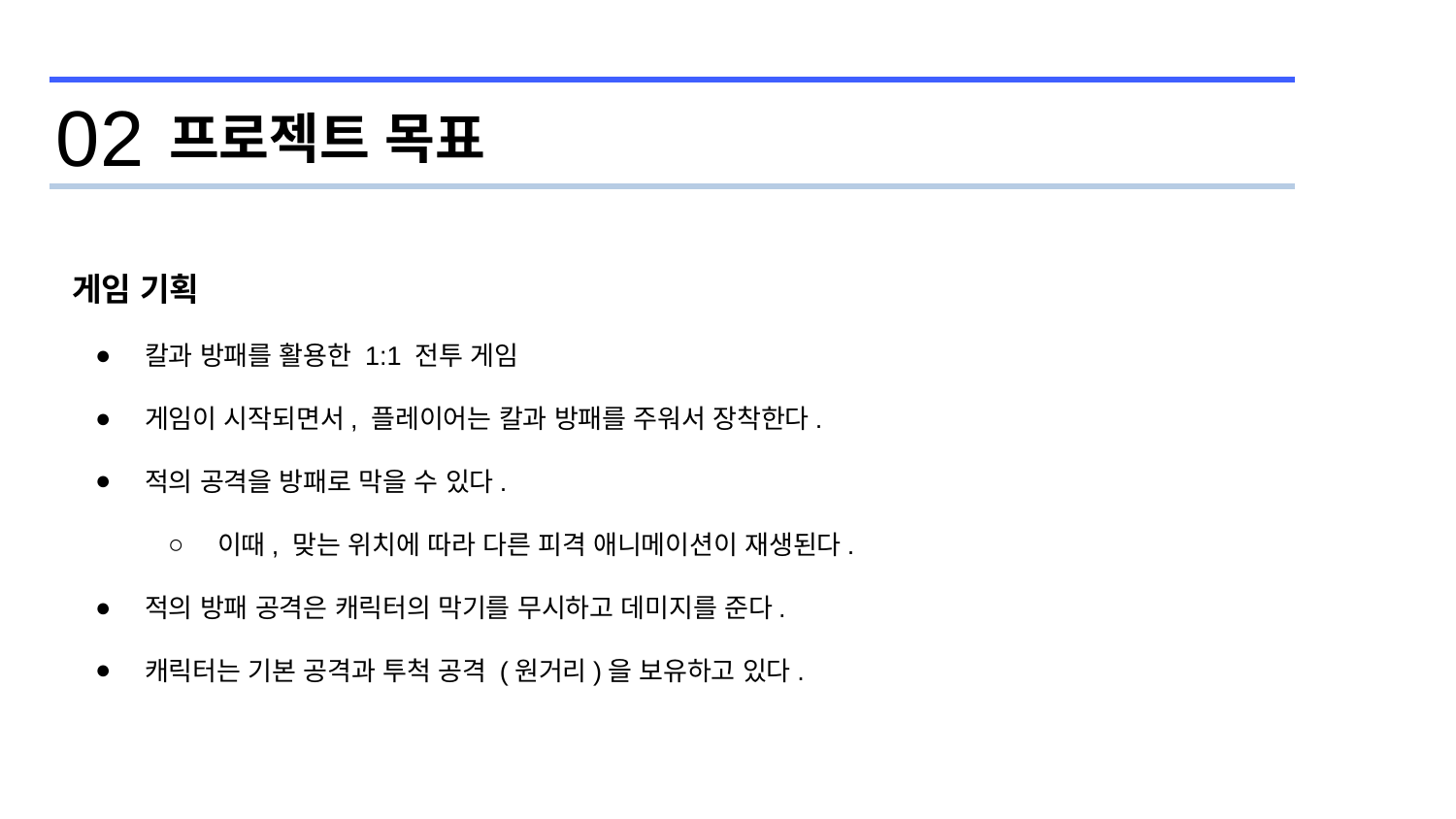

02
프로젝트 목표
게임 기획
칼과 방패를 활용한 1:1 전투 게임
게임이 시작되면서, 플레이어는 칼과 방패를 주워서 장착한다.
적의 공격을 방패로 막을 수 있다.
이때, 맞는 위치에 따라 다른 피격 애니메이션이 재생된다.
적의 방패 공격은 캐릭터의 막기를 무시하고 데미지를 준다.
캐릭터는 기본 공격과 투척 공격 (원거리)을 보유하고 있다.